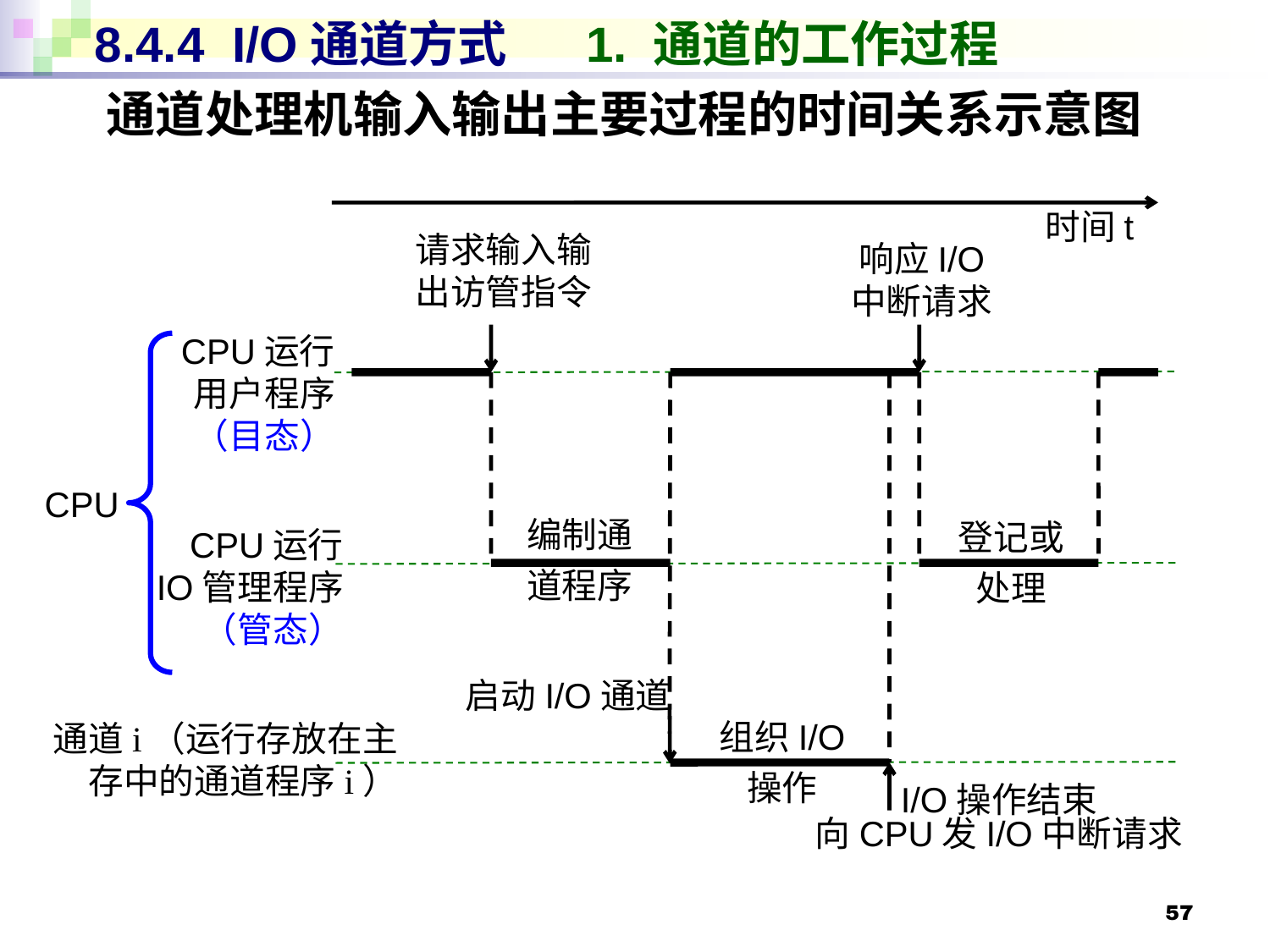

# 8.4.4  I/O通道方式      1. 通道的工作过程
通道处理机输入输出主要过程的时间关系示意图

时间t
请求输入输
出访管指令
响应I/O
中断请求
CPU运行
用户程序
（目态）

CPU
编制通
道程序
登记或
处理
CPU运行
IO管理程序
（管态）

启动I/O通道
组织I/O
操作
通道i（运行存放在主
存中的通道程序i）

I/O操作结束
向CPU发I/O中断请求
57